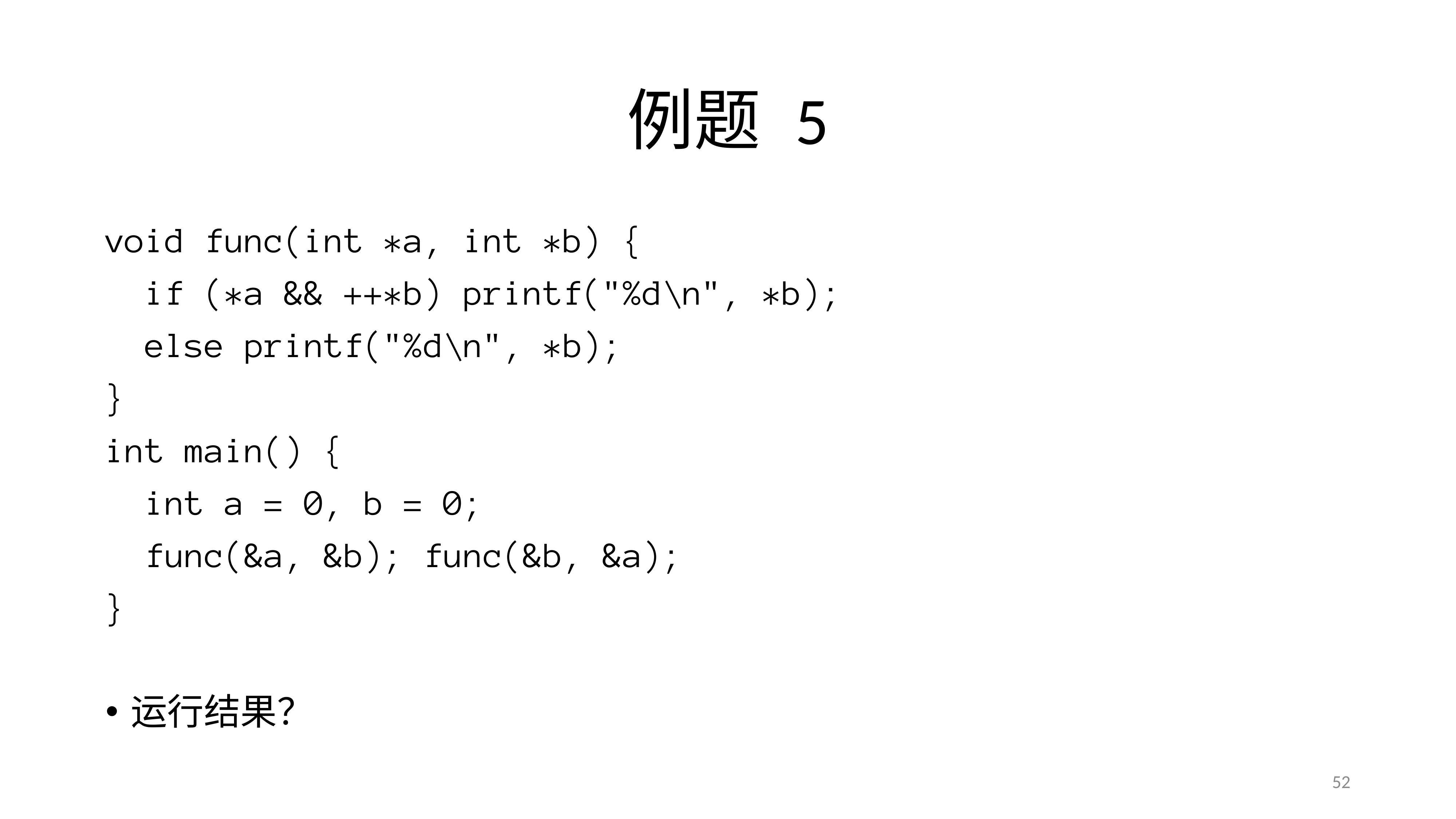

# 例题 5
void func(int *a, int *b) {
  if (*a && ++*b) printf("%d\n", *b);
  else printf("%d\n", *b);
}
int main() {
  int a = 0, b = 0;
  func(&a, &b); func(&b, &a);
}

运行结果？
52